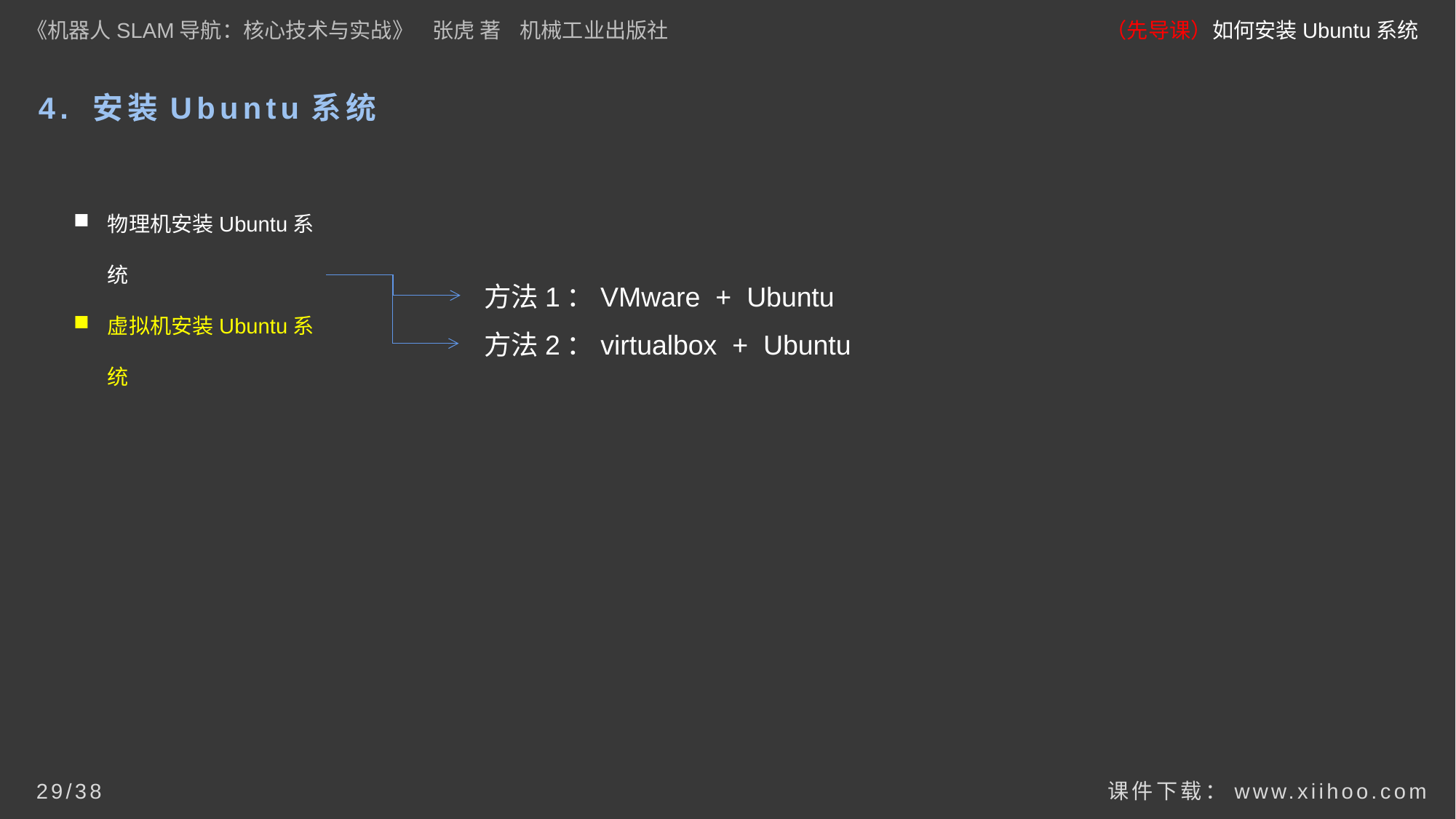

《机器人SLAM导航：核心技术与实战》    张虎 著    机械工业出版社
（先导课）如何安装Ubuntu系统
# 4. 安装Ubuntu系统
物理机安装Ubuntu系统
虚拟机安装Ubuntu系统
方法1：VMware  +  Ubuntu
方法2：virtualbox  +  Ubuntu
课件下载：www.xiihoo.com
29/38